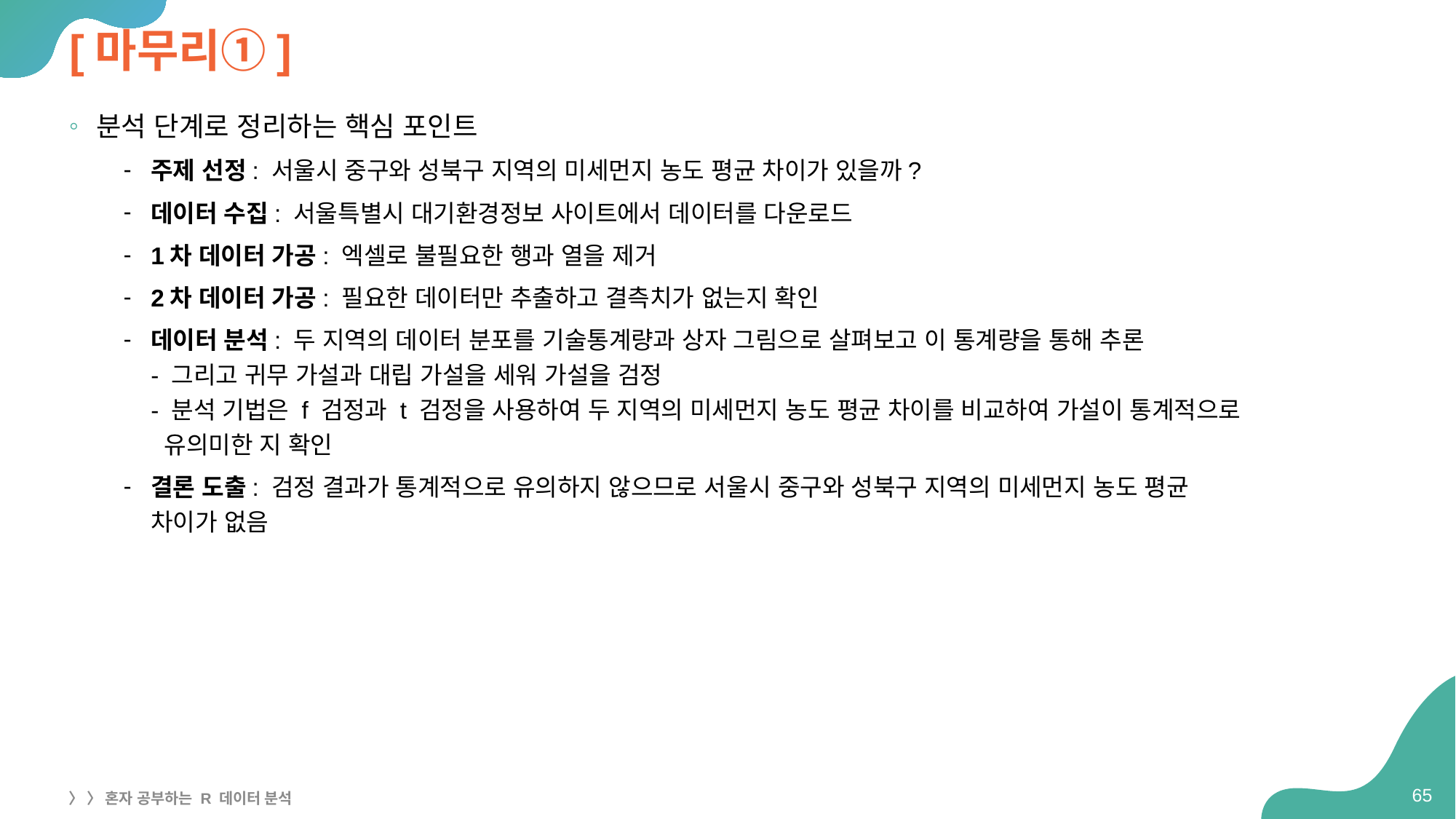

# [마무리①]
분석 단계로 정리하는 핵심 포인트
주제 선정: 서울시 중구와 성북구 지역의 미세먼지 농도 평균 차이가 있을까?
데이터 수집: 서울특별시 대기환경정보 사이트에서 데이터를 다운로드
1차 데이터 가공: 엑셀로 불필요한 행과 열을 제거
2차 데이터 가공: 필요한 데이터만 추출하고 결측치가 없는지 확인
데이터 분석: 두 지역의 데이터 분포를 기술통계량과 상자 그림으로 살펴보고 이 통계량을 통해 추론
- 그리고 귀무 가설과 대립 가설을 세워 가설을 검정
- 분석 기법은 f 검정과 t 검정을 사용하여 두 지역의 미세먼지 농도 평균 차이를 비교하여 가설이 통계적으로
  유의미한 지 확인
결론 도출: 검정 결과가 통계적으로 유의하지 않으므로 서울시 중구와 성북구 지역의 미세먼지 농도 평균
차이가 없음
65
〉 〉 혼자 공부하는 R 데이터 분석